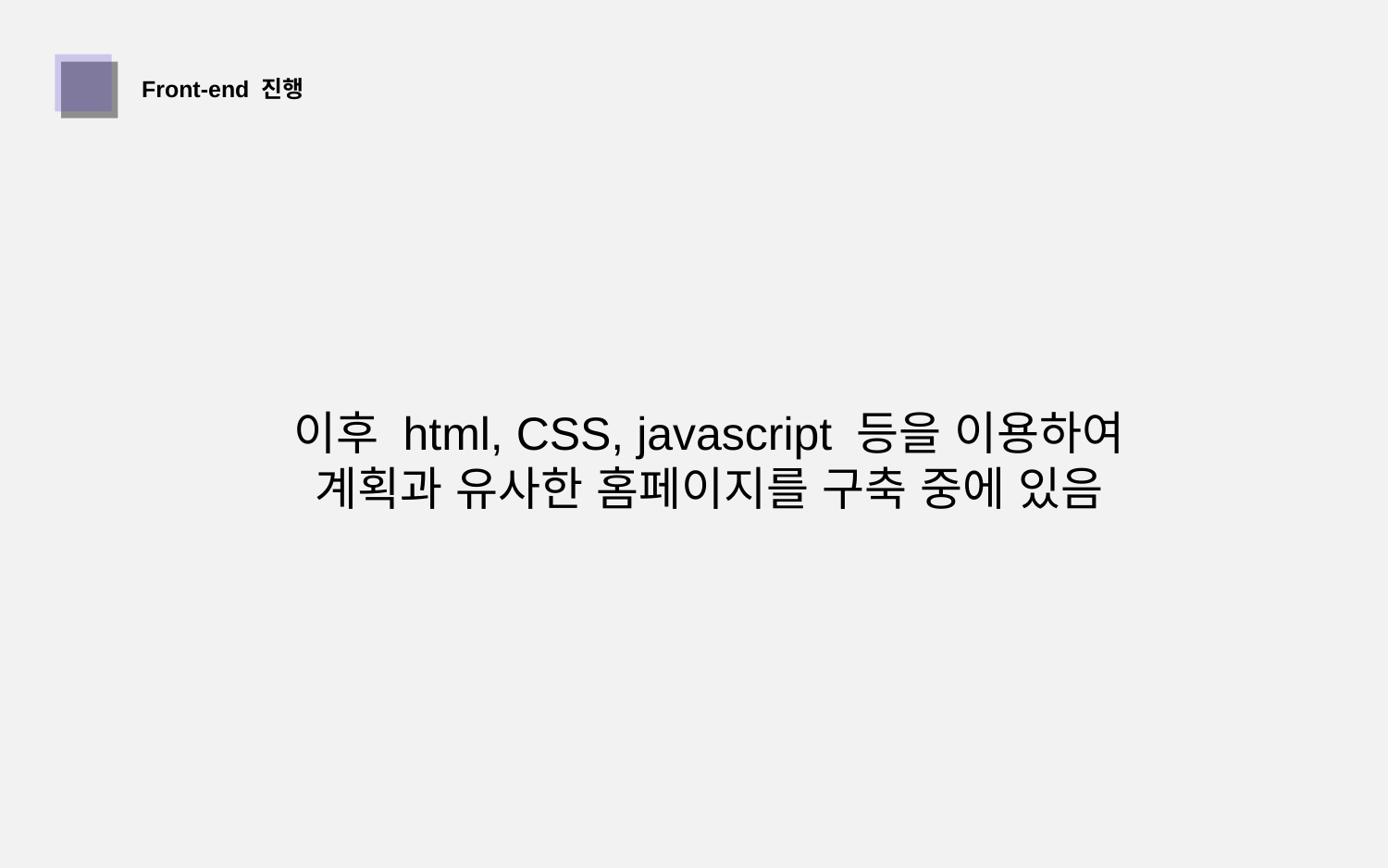

03
Front-end 진행
이후 html, CSS, javascript 등을 이용하여
계획과 유사한 홈페이지를 구축 중에 있음